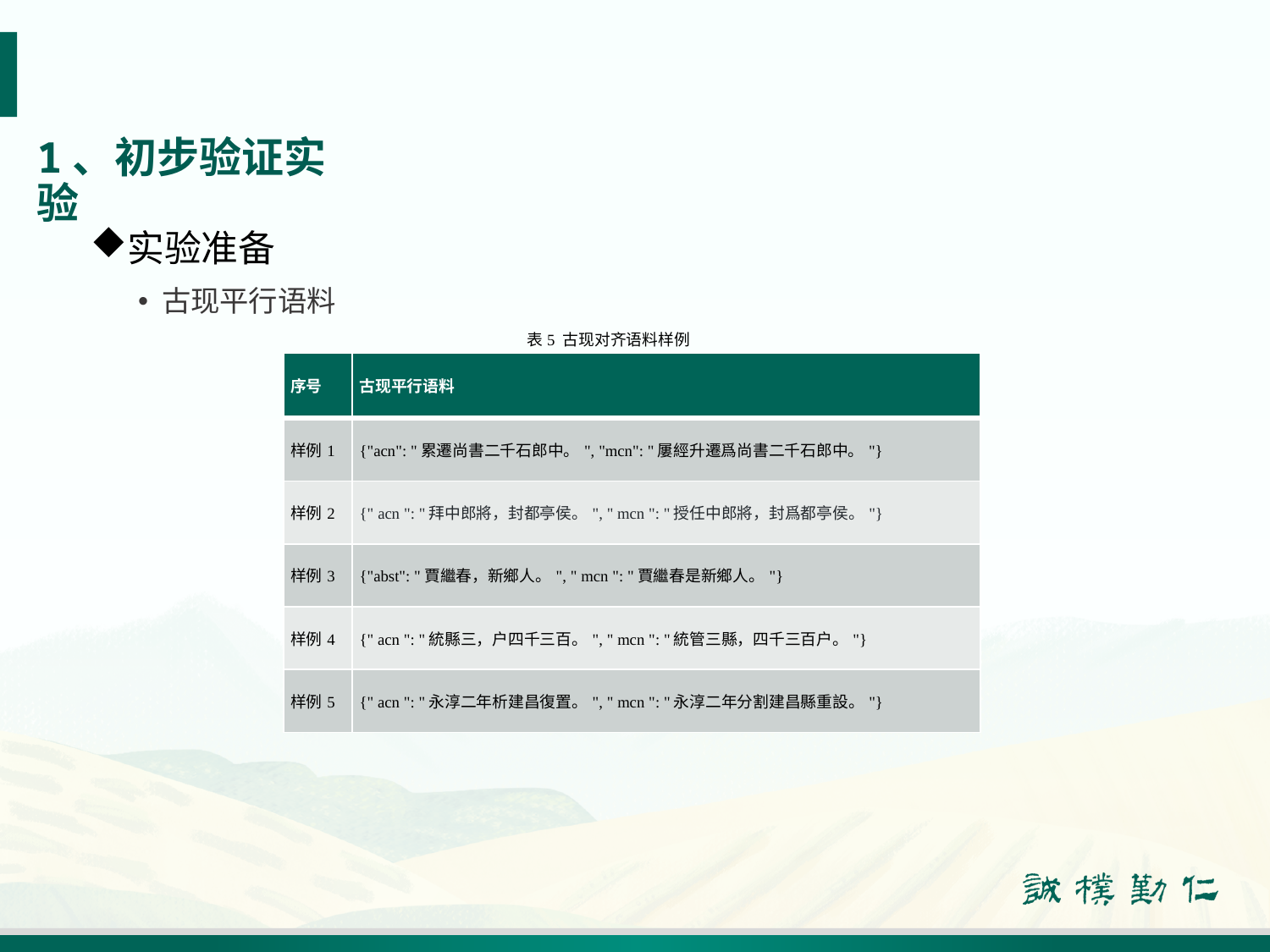

# 1、初步验证实验
实验准备
古现平行语料

表5 古现对齐语料样例
| 序号 | 古现平行语料 |
| --- | --- |
| 样例1 | {"acn": "累遷尚書二千石郎中。", "mcn": "屢經升遷爲尚書二千石郎中。"} |
| 样例2 | {" acn ": "拜中郎將，封都亭侯。", " mcn ": "授任中郎將，封爲都亭侯。"} |
| 样例3 | {"abst": "賈繼春，新鄉人。", " mcn ": "賈繼春是新鄉人。"} |
| 样例4 | {" acn ": "統縣三，户四千三百。", " mcn ": "統管三縣，四千三百户。"} |
| 样例5 | {" acn ": "永淳二年析建昌復置。", " mcn ": "永淳二年分割建昌縣重設。"} |